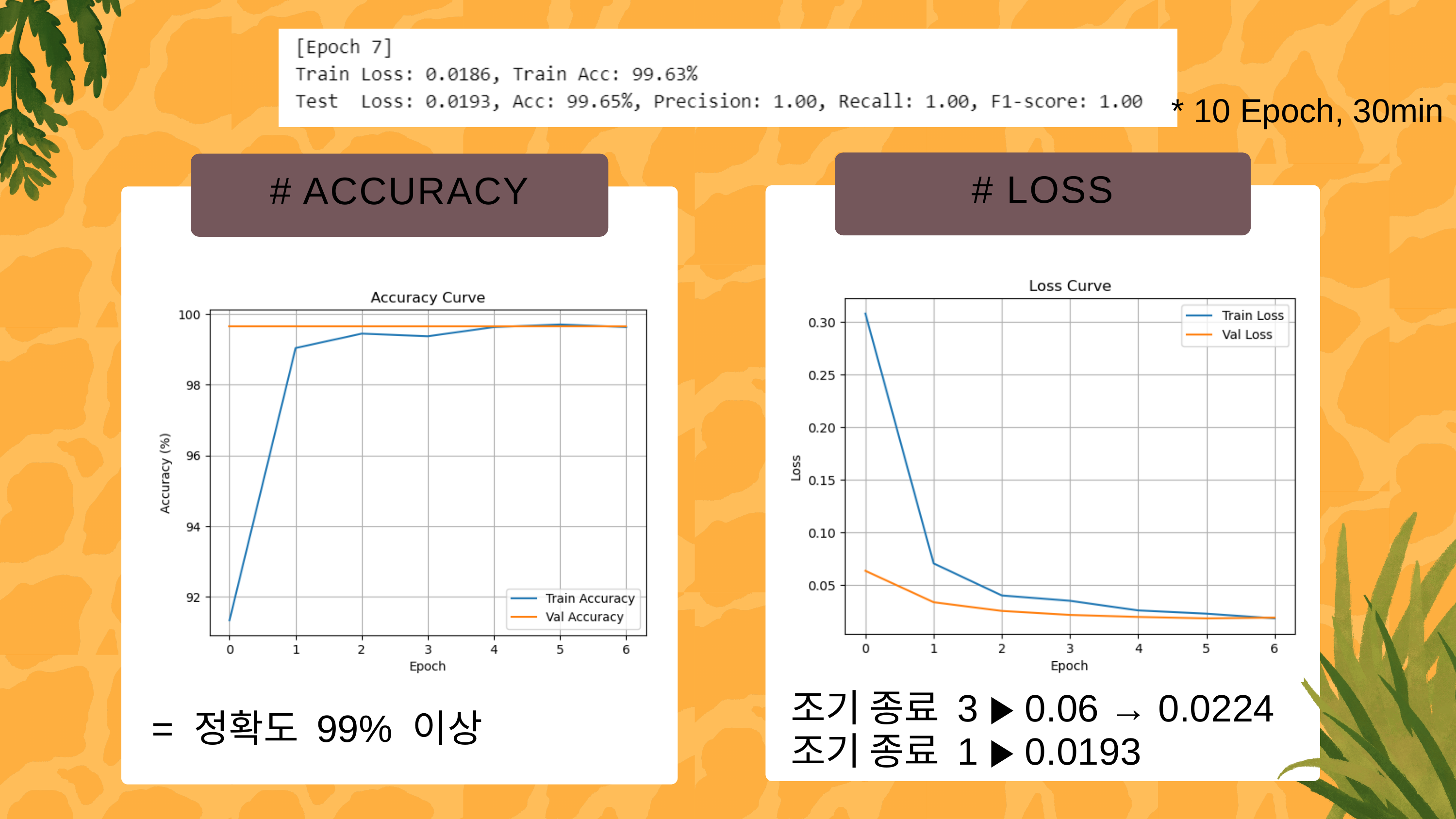

* 10 Epoch, 30min

# LOSS

# ACCURACY

조기 종료 3 ▶ 0.06 → 0.0224
= 정확도 99% 이상
조기 종료 1 ▶ 0.0193